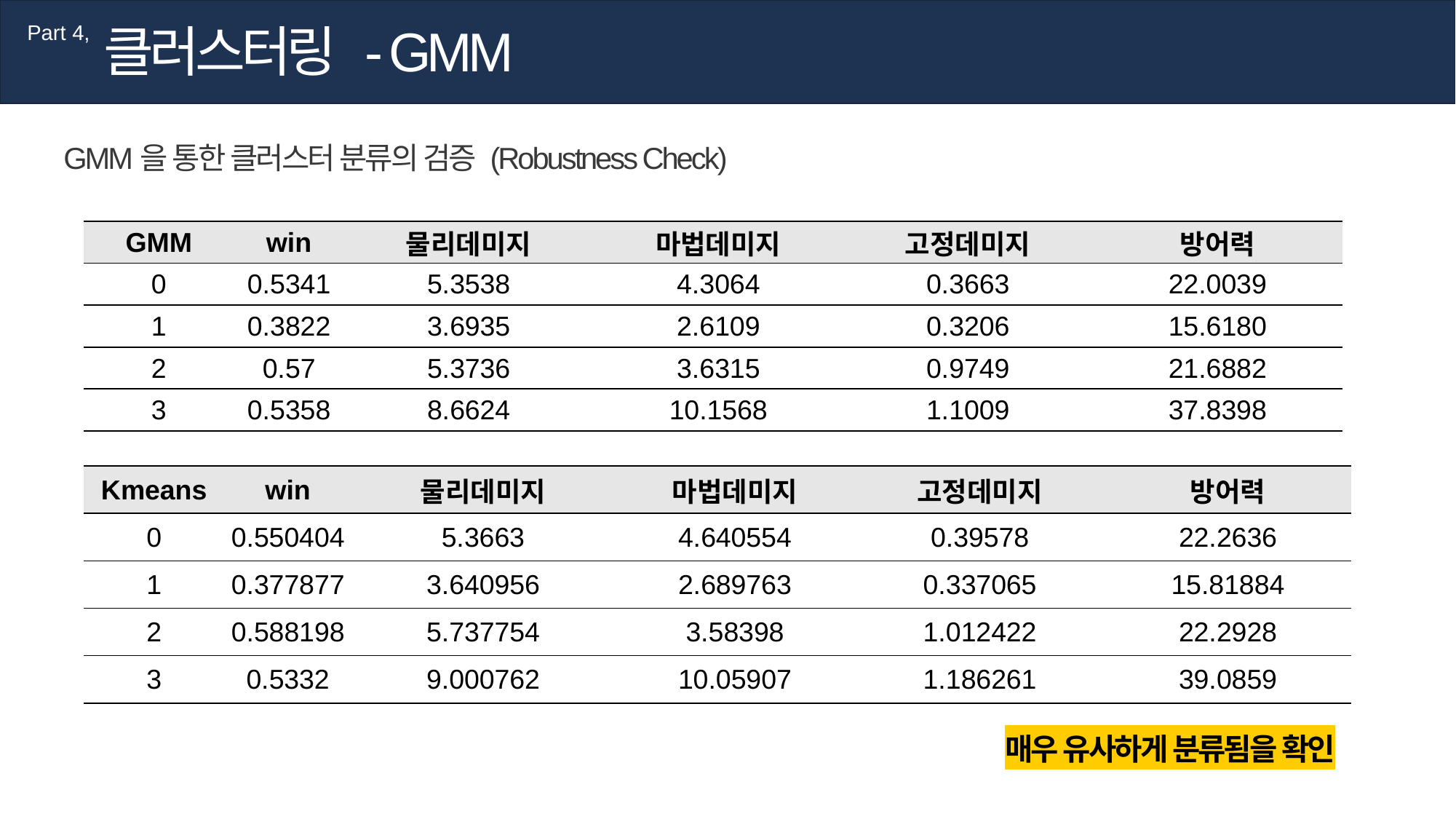

클러스터링 - GMM
Part 4,
GMM을 통한 클러스터 분류의 검증 (Robustness Check)
| GMM | win | 물리데미지 | 마법데미지 | 고정데미지 | 방어력 |
| --- | --- | --- | --- | --- | --- |
| 0 | 0.5341 | 5.3538 | 4.3064 | 0.3663 | 22.0039 |
| 1 | 0.3822 | 3.6935 | 2.6109 | 0.3206 | 15.6180 |
| 2 | 0.57 | 5.3736 | 3.6315 | 0.9749 | 21.6882 |
| 3 | 0.5358 | 8.6624 | 10.1568 | 1.1009 | 37.8398 |
| Kmeans | win | 물리데미지 | 마법데미지 | 고정데미지 | 방어력 |
| --- | --- | --- | --- | --- | --- |
| 0 | 0.550404 | 5.3663 | 4.640554 | 0.39578 | 22.2636 |
| 1 | 0.377877 | 3.640956 | 2.689763 | 0.337065 | 15.81884 |
| 2 | 0.588198 | 5.737754 | 3.58398 | 1.012422 | 22.2928 |
| 3 | 0.5332 | 9.000762 | 10.05907 | 1.186261 | 39.0859 |
매우 유사하게 분류됨을 확인